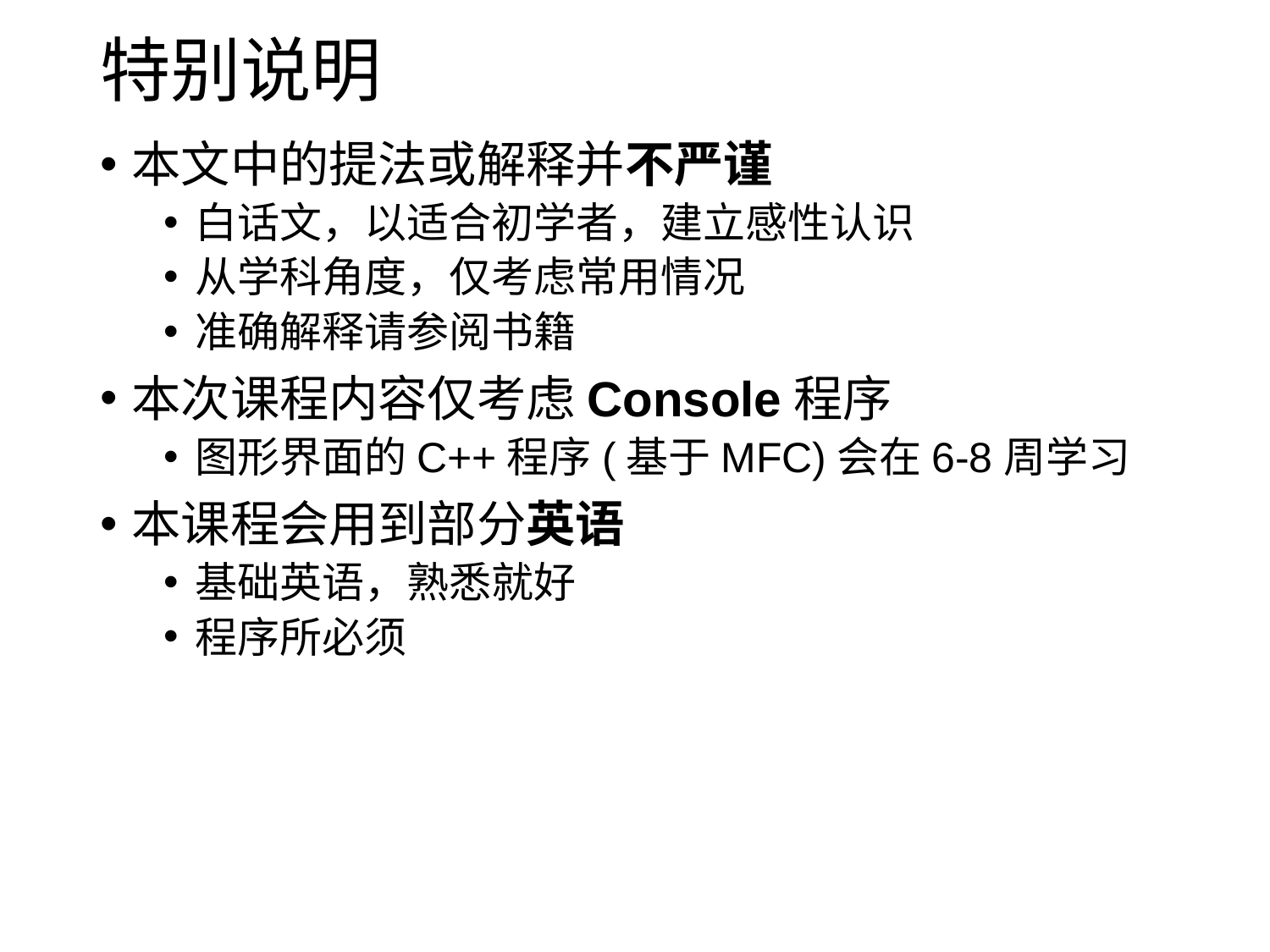

# 特别说明
本文中的提法或解释并不严谨
白话文，以适合初学者，建立感性认识
从学科角度，仅考虑常用情况
准确解释请参阅书籍
本次课程内容仅考虑Console程序
图形界面的C++程序(基于MFC)会在6-8周学习
本课程会用到部分英语
基础英语，熟悉就好
程序所必须